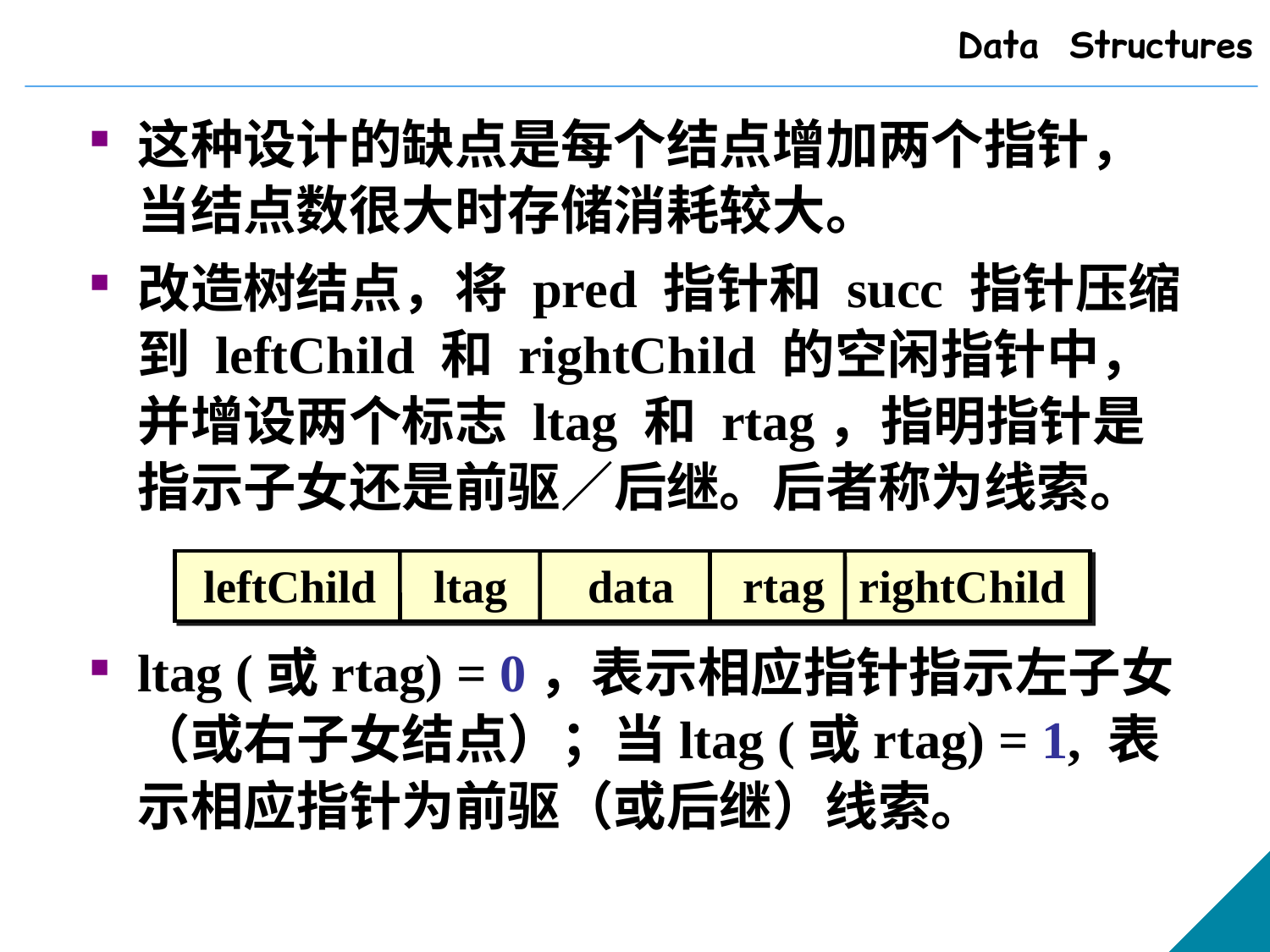

这种设计的缺点是每个结点增加两个指针，当结点数很大时存储消耗较大。
改造树结点，将 pred 指针和 succ 指针压缩到 leftChild 和 rightChild 的空闲指针中，并增设两个标志 ltag 和 rtag，指明指针是指示子女还是前驱／后继。后者称为线索。

ltag (或rtag) = 0，表示相应指针指示左子女（或右子女结点）；当ltag (或rtag) = 1, 表示相应指针为前驱（或后继）线索。

leftChild     ltag       data      rtag   rightChild